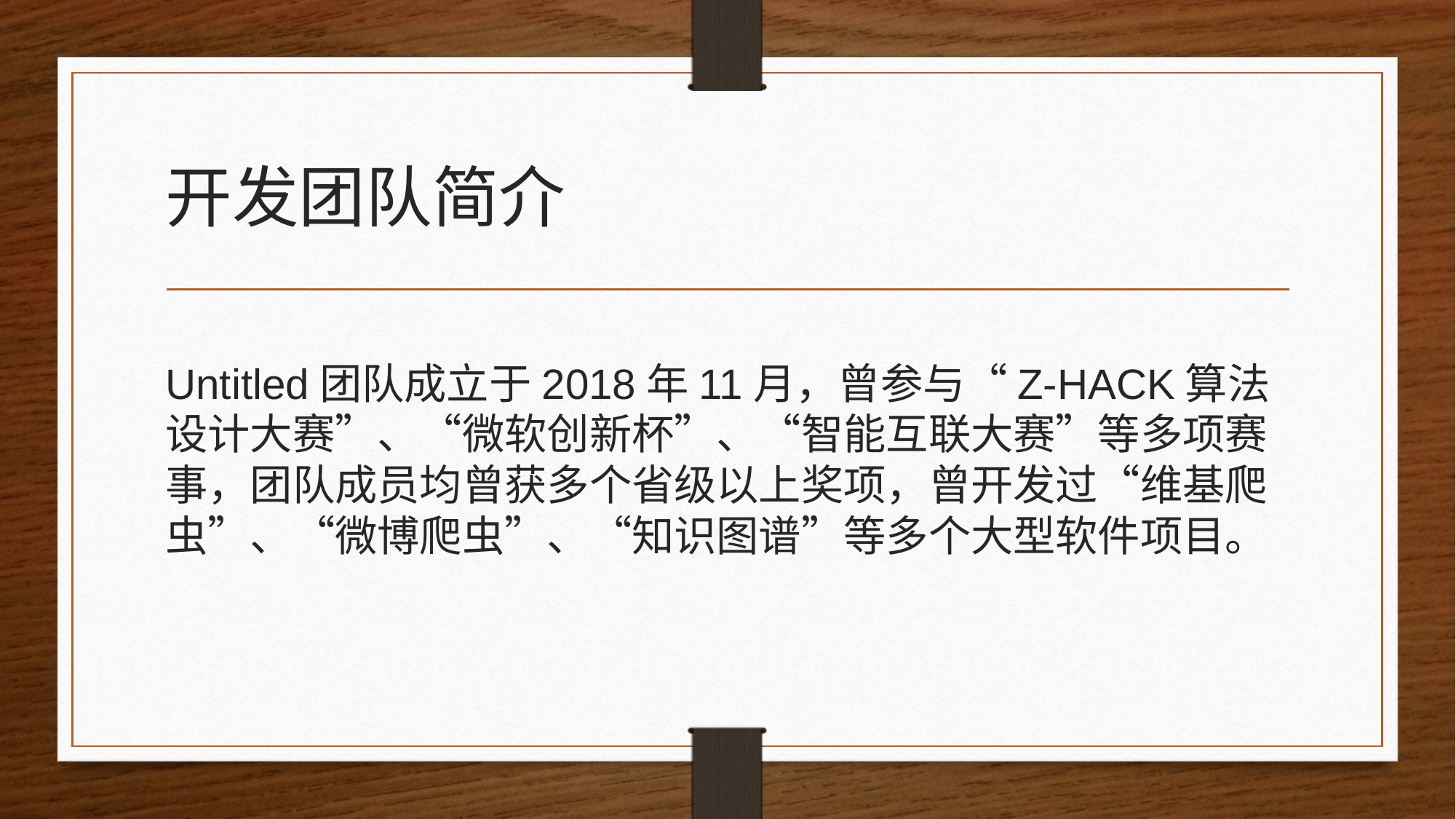

# 开发团队简介
Untitled团队成立于2018年11月，曾参与“Z-HACK算法设计大赛”、“微软创新杯”、“智能互联大赛”等多项赛事，团队成员均曾获多个省级以上奖项，曾开发过“维基爬虫”、“微博爬虫”、“知识图谱”等多个大型软件项目。